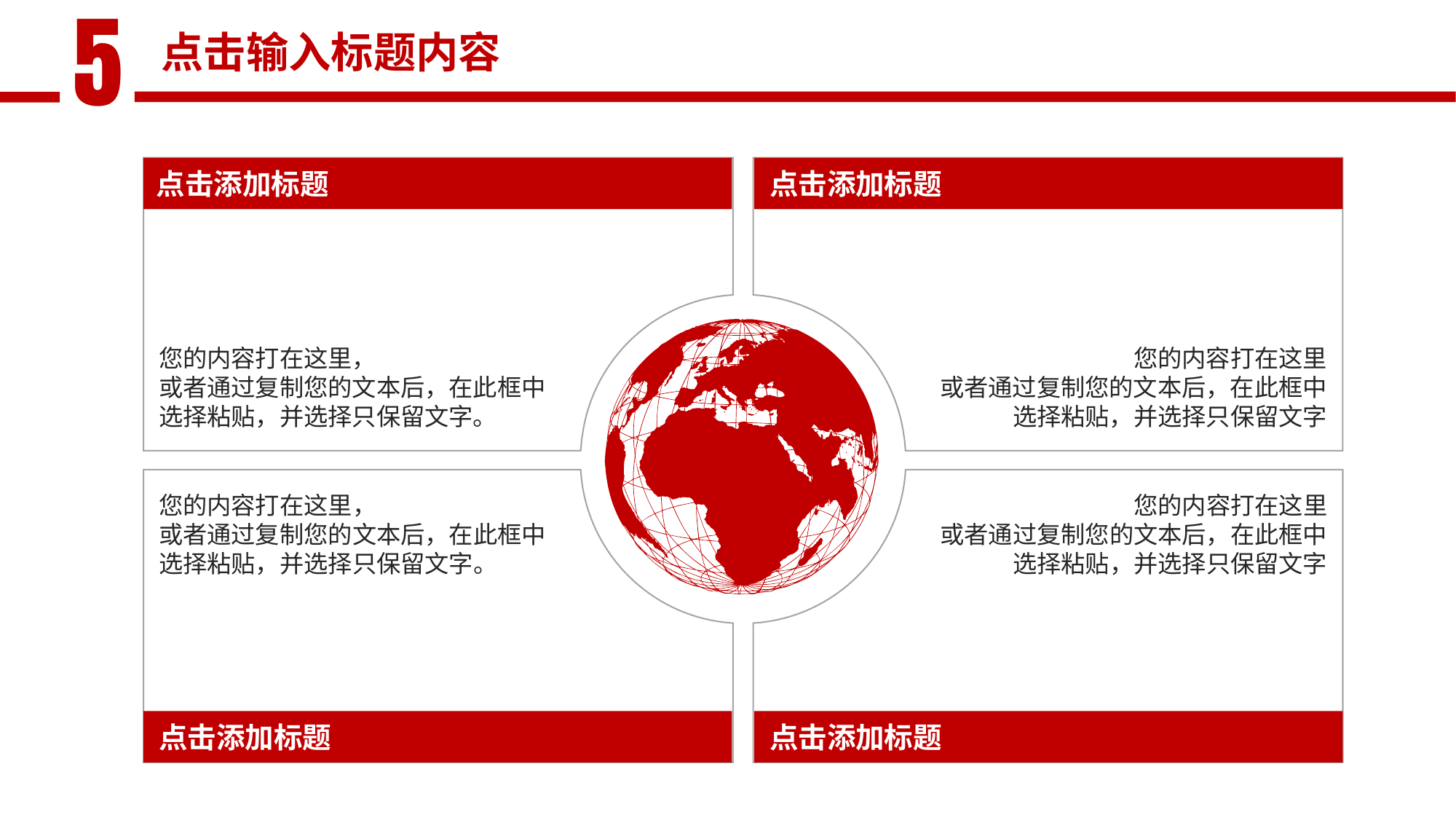

点击输入标题内容
点击添加标题
点击添加标题
您的内容打在这里，
或者通过复制您的文本后，在此框中
选择粘贴，并选择只保留文字。
您的内容打在这里
或者通过复制您的文本后，在此框中
选择粘贴，并选择只保留文字

您的内容打在这里，
或者通过复制您的文本后，在此框中
选择粘贴，并选择只保留文字。
您的内容打在这里
或者通过复制您的文本后，在此框中
选择粘贴，并选择只保留文字
点击添加标题
点击添加标题